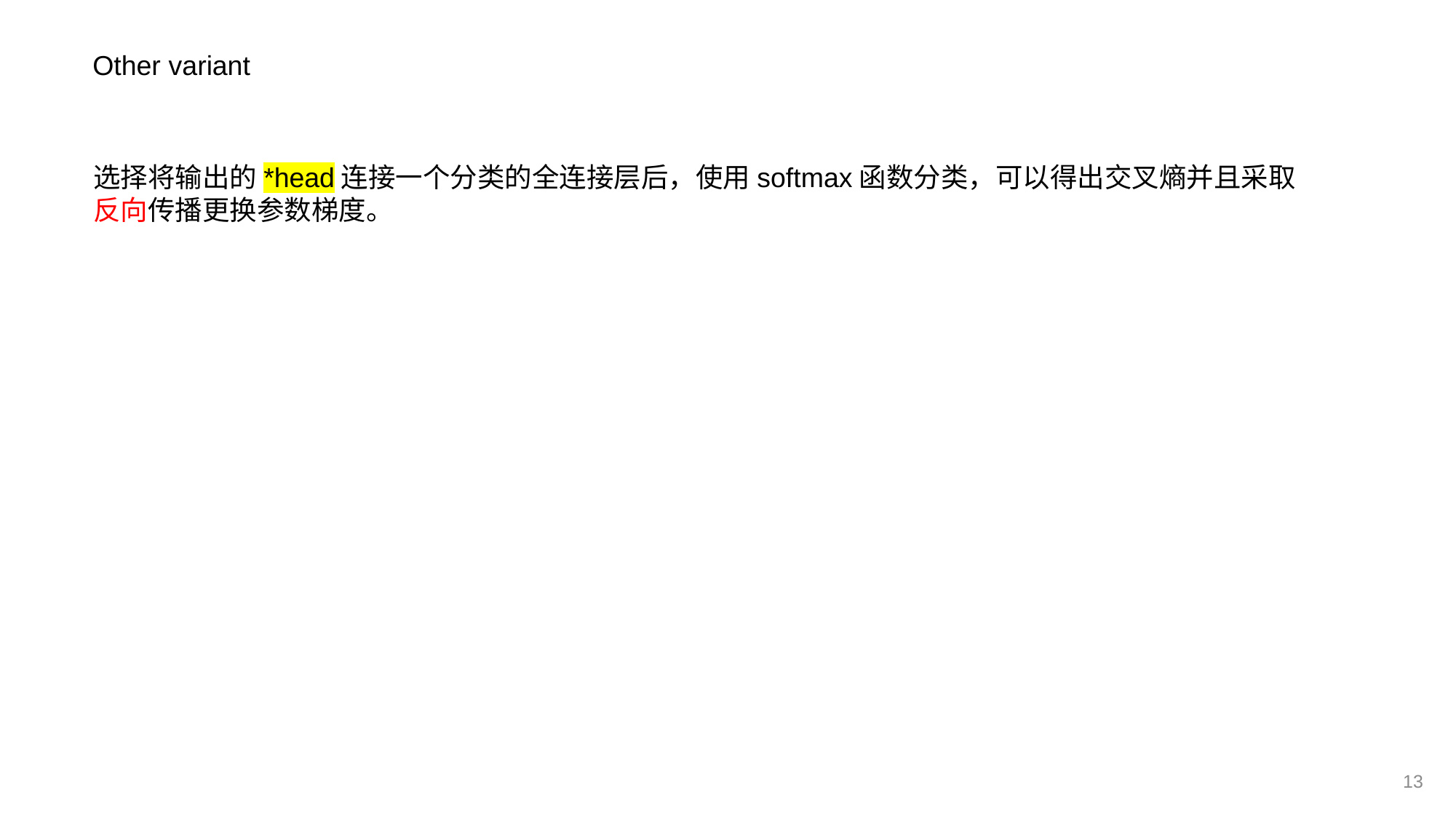

Other variant
选择将输出的*head连接一个分类的全连接层后，使用softmax函数分类，可以得出交叉熵并且采取反向传播更换参数梯度。
13